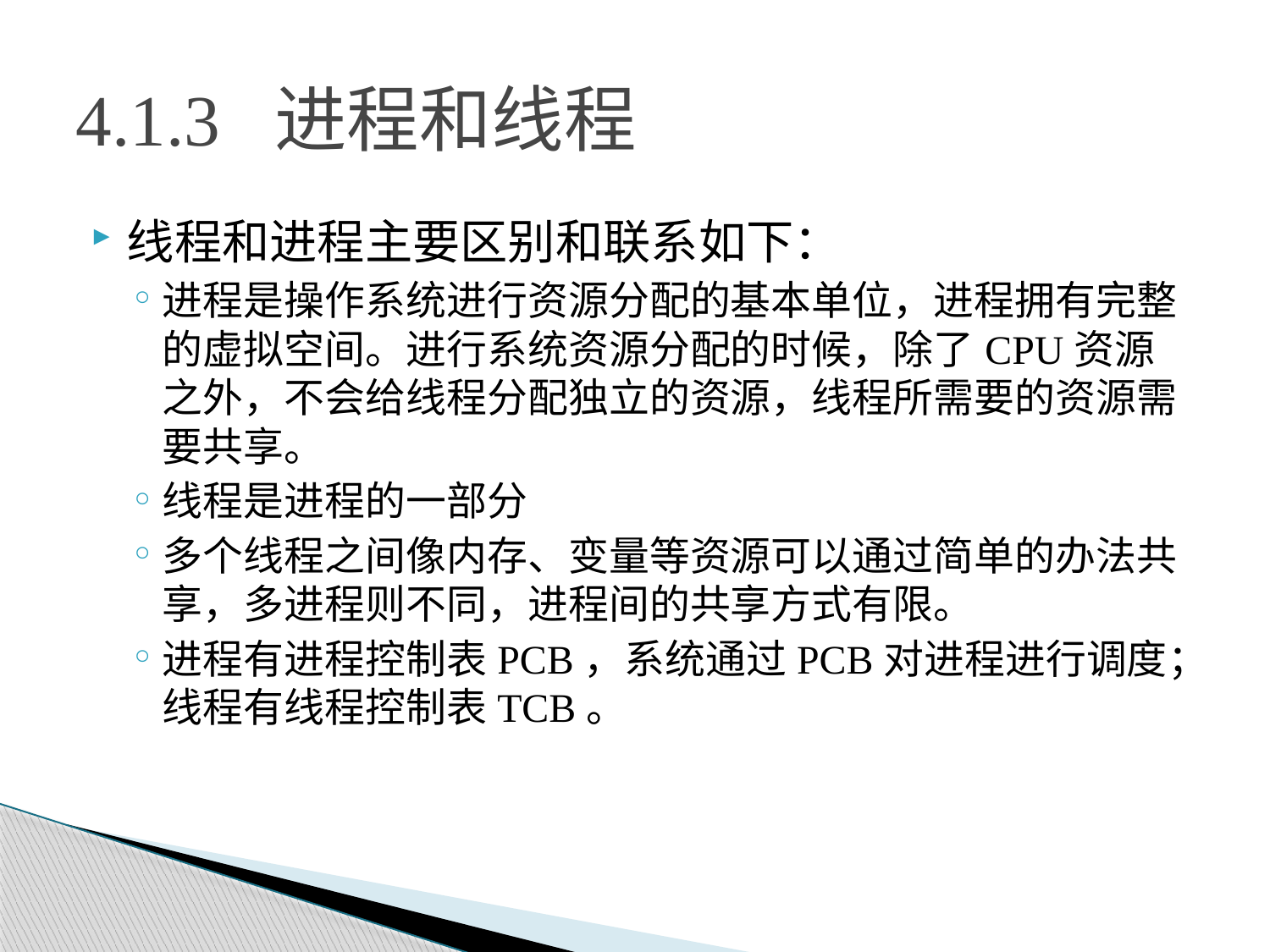

# 4.1.3  进程和线程
线程和进程主要区别和联系如下：
进程是操作系统进行资源分配的基本单位，进程拥有完整的虚拟空间。进行系统资源分配的时候，除了CPU资源之外，不会给线程分配独立的资源，线程所需要的资源需要共享。
线程是进程的一部分
多个线程之间像内存、变量等资源可以通过简单的办法共享，多进程则不同，进程间的共享方式有限。
进程有进程控制表PCB，系统通过PCB对进程进行调度；线程有线程控制表TCB。